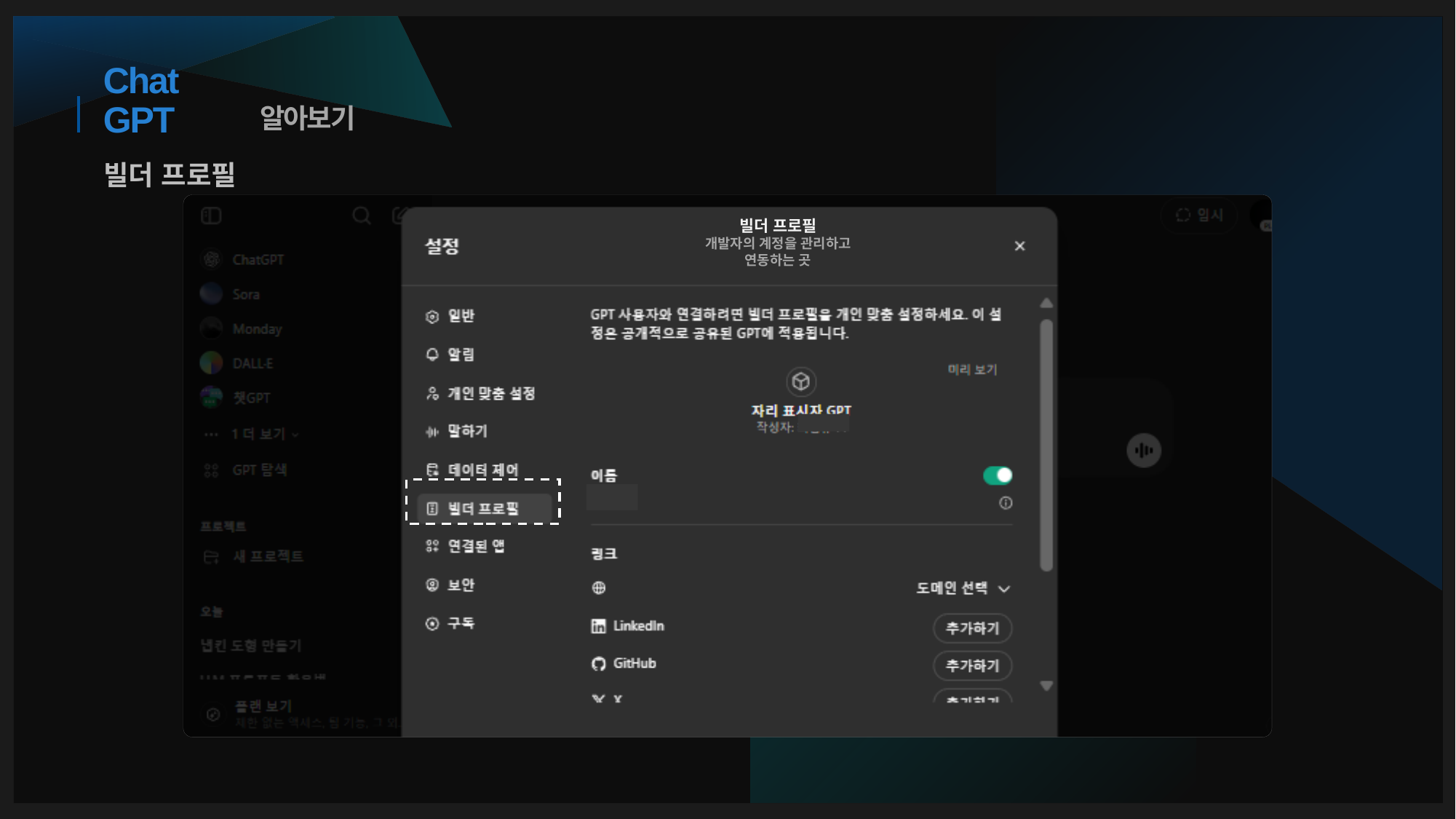

알아보기
# Chat GPT
빌더 프로필

빌더 프로필
개발자의 계정을 관리하고
연동하는 곳
무료 모델